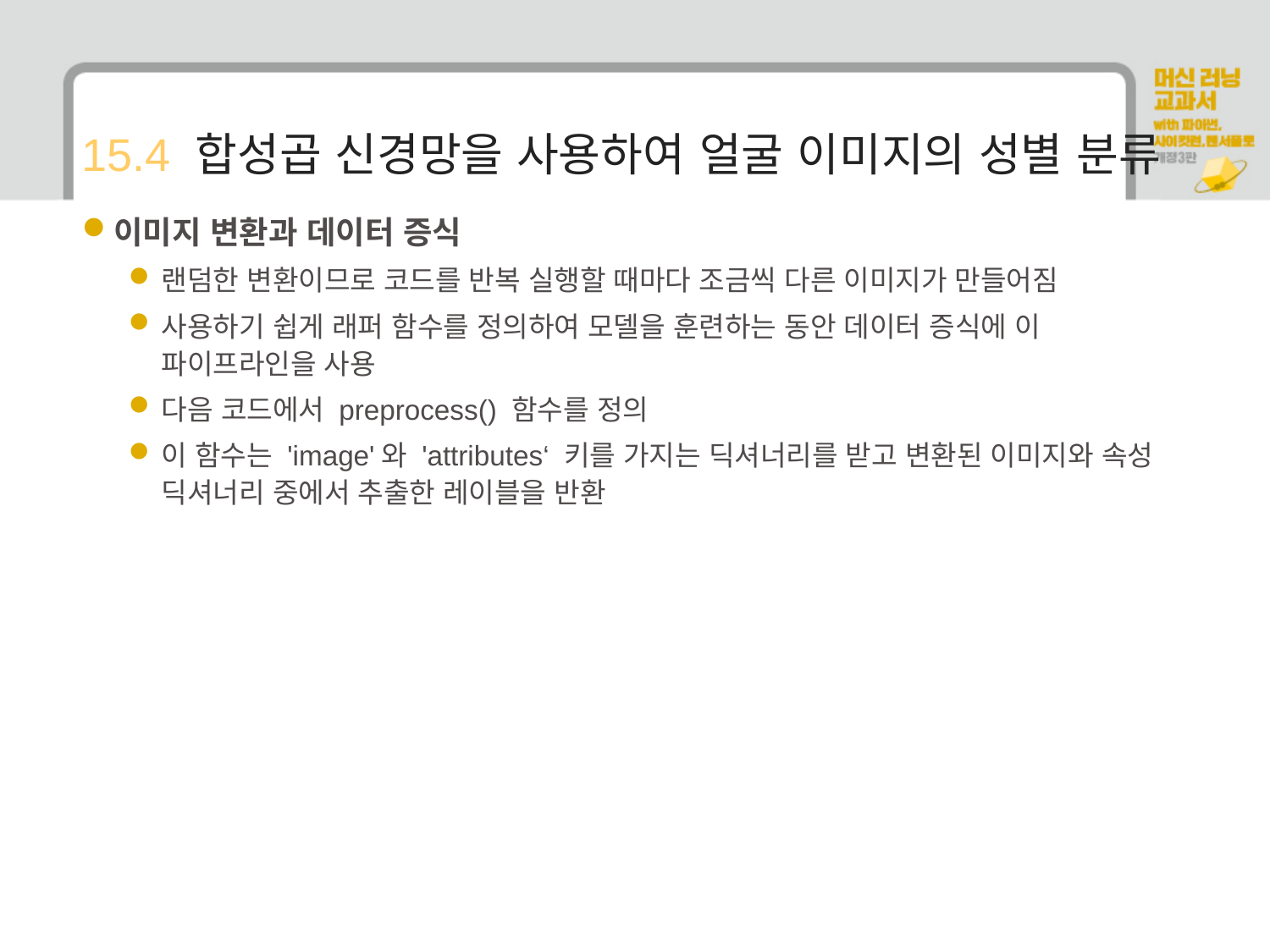

# 15.4 합성곱 신경망을 사용하여 얼굴 이미지의 성별 분류
이미지 변환과 데이터 증식
랜덤한 변환이므로 코드를 반복 실행할 때마다 조금씩 다른 이미지가 만들어짐
사용하기 쉽게 래퍼 함수를 정의하여 모델을 훈련하는 동안 데이터 증식에 이 파이프라인을 사용
다음 코드에서 preprocess() 함수를 정의
이 함수는 'image'와 'attributes‘ 키를 가지는 딕셔너리를 받고 변환된 이미지와 속성 딕셔너리 중에서 추출한 레이블을 반환